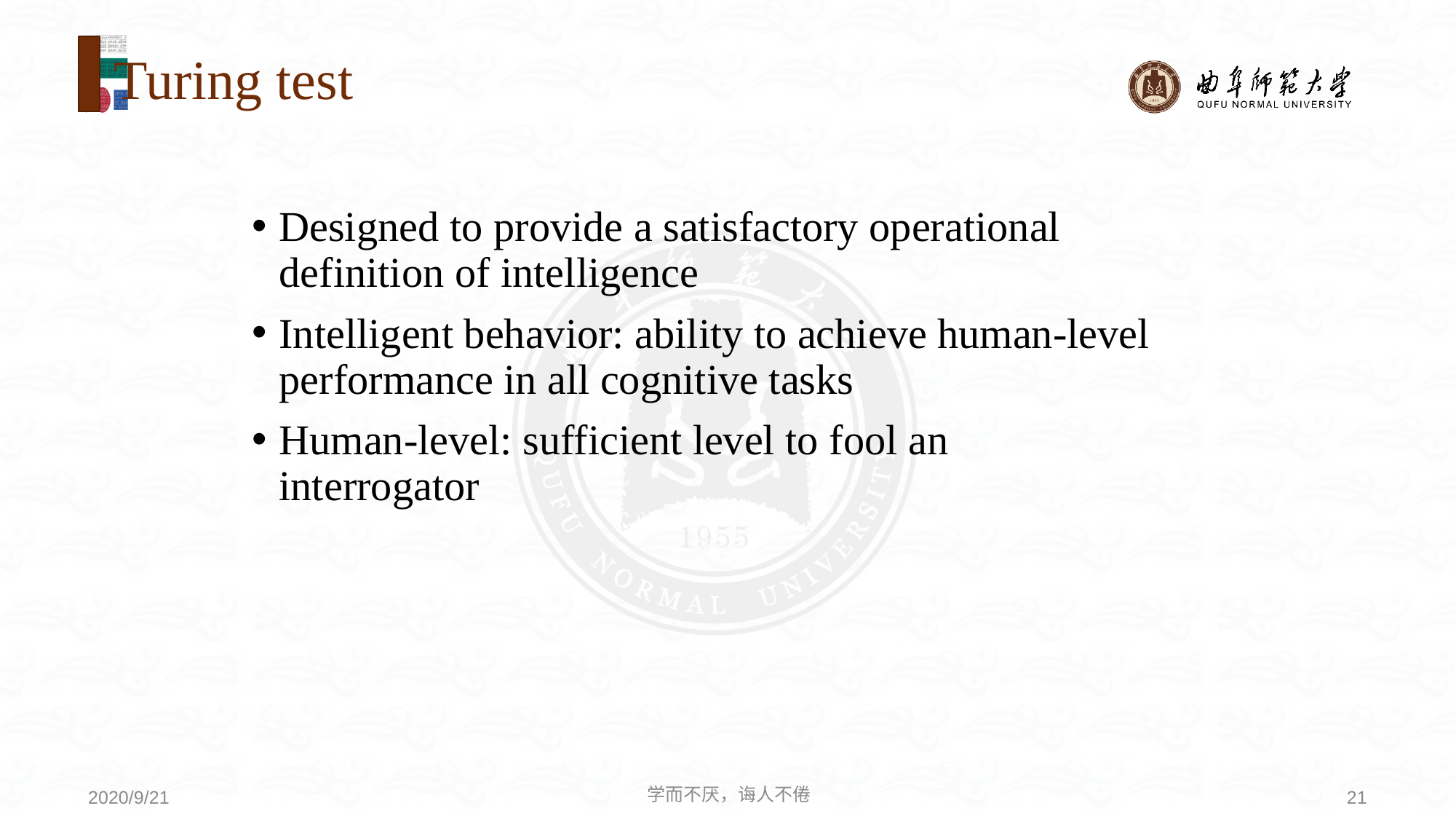

# Turing test
Designed to provide a satisfactory operational definition of intelligence
Intelligent behavior: ability to achieve human-level performance in all cognitive tasks
Human-level: sufficient level to fool an interrogator
学而不厌，诲人不倦
21
2020/9/21